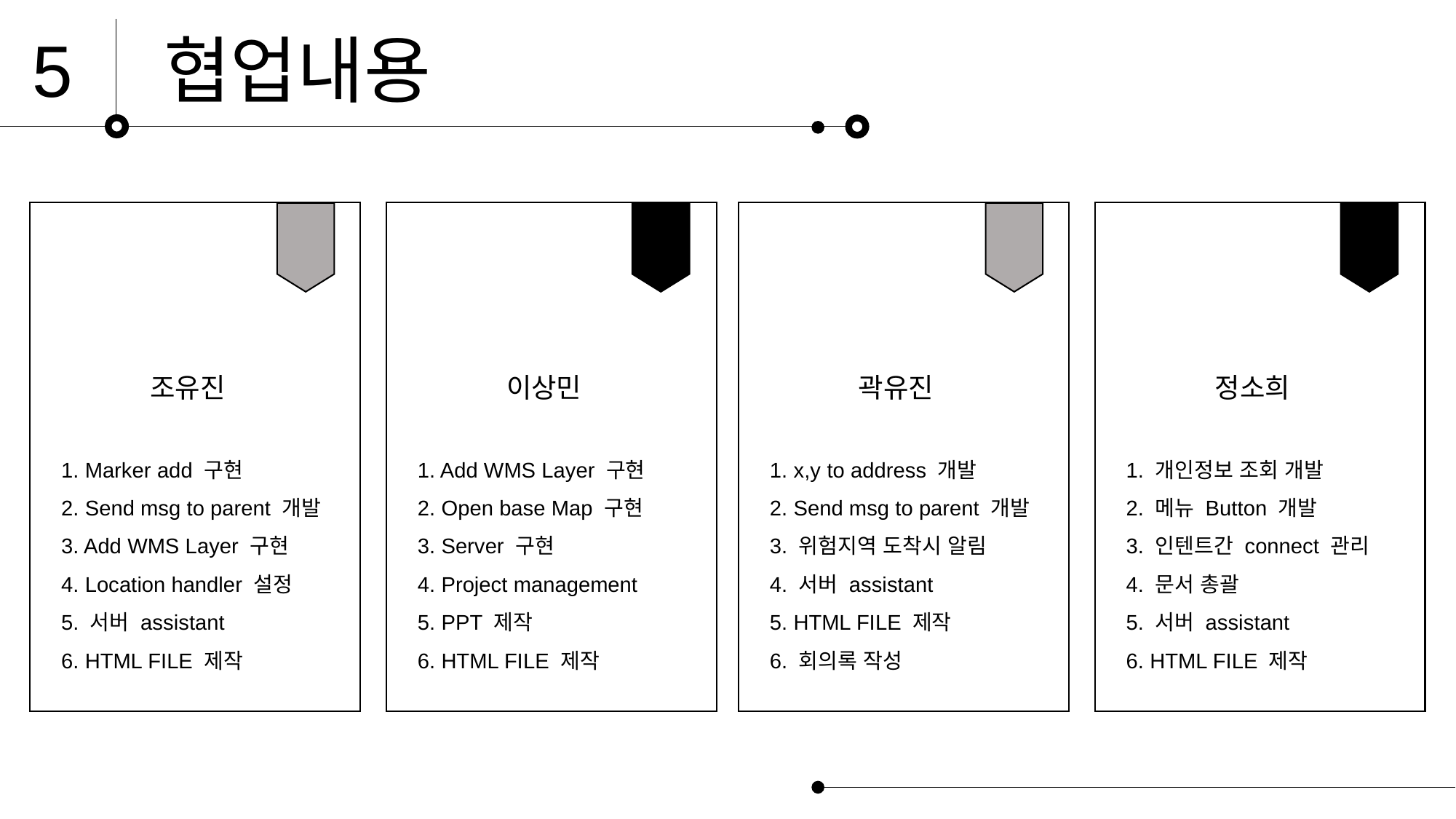

5
협업내용

1. Marker add 구현
2. Send msg to parent 개발
3. Add WMS Layer 구현
4. Location handler 설정
5. 서버 assistant
6. HTML FILE 제작

1. Add WMS Layer 구현
2. Open base Map 구현
3. Server 구현
4. Project management
5. PPT 제작
6. HTML FILE 제작
1. x,y to address 개발
2. Send msg to parent 개발
3. 위험지역 도착시 알림
4. 서버 assistant
5. HTML FILE 제작
6. 회의록 작성

1. 개인정보 조회 개발
2. 메뉴 Button 개발
3. 인텐트간 connect 관리
4. 문서 총괄
5. 서버 assistant
6. HTML FILE 제작

조유진
이상민
곽유진
정소희